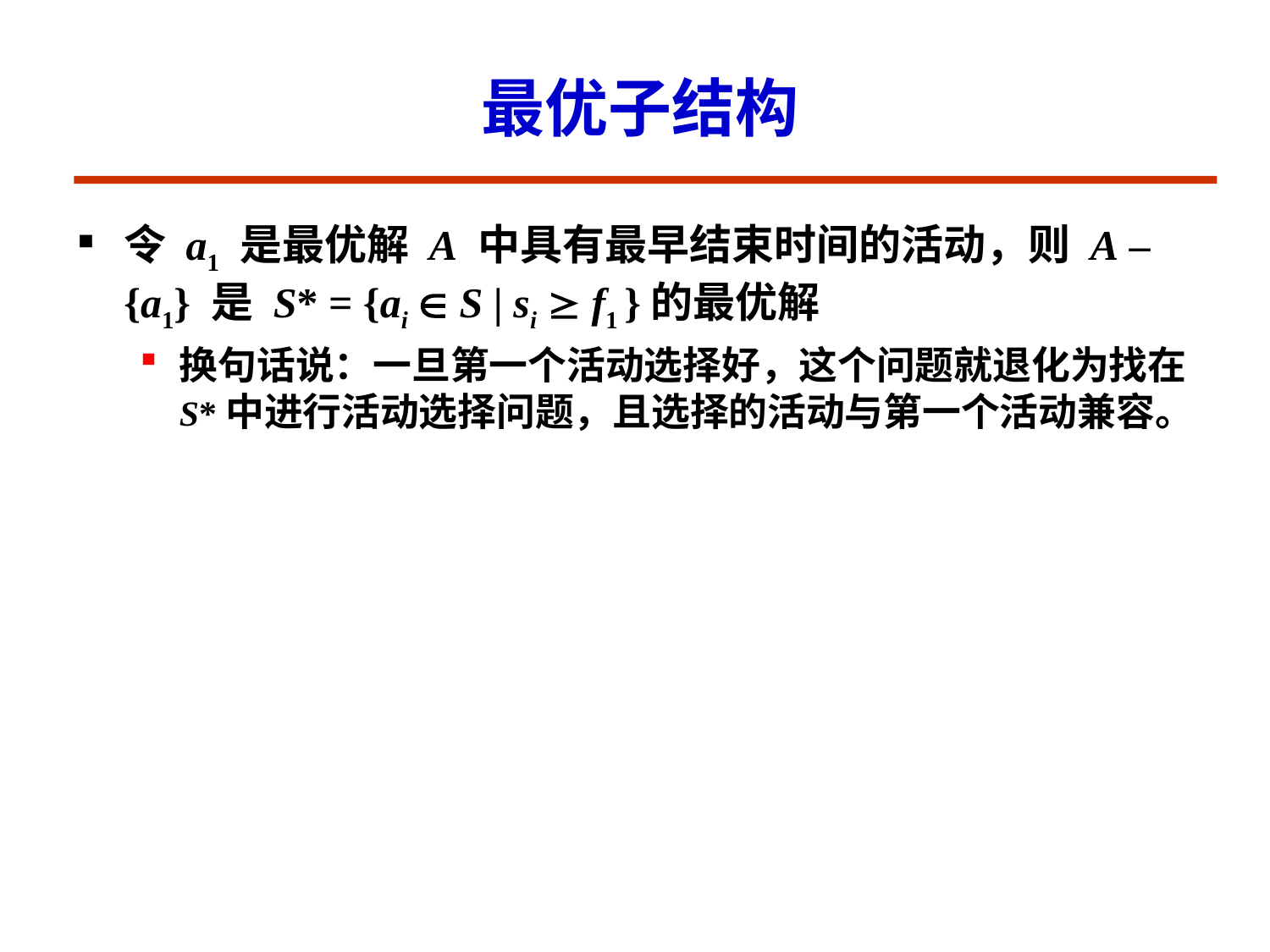

# 最优子结构
令 a1 是最优解 A 中具有最早结束时间的活动，则 A – {a1} 是 S* = {ai ∈ S | si ≥ f1 }的最优解
换句话说：一旦第一个活动选择好，这个问题就退化为找在S*中进行活动选择问题，且选择的活动与第一个活动兼容。